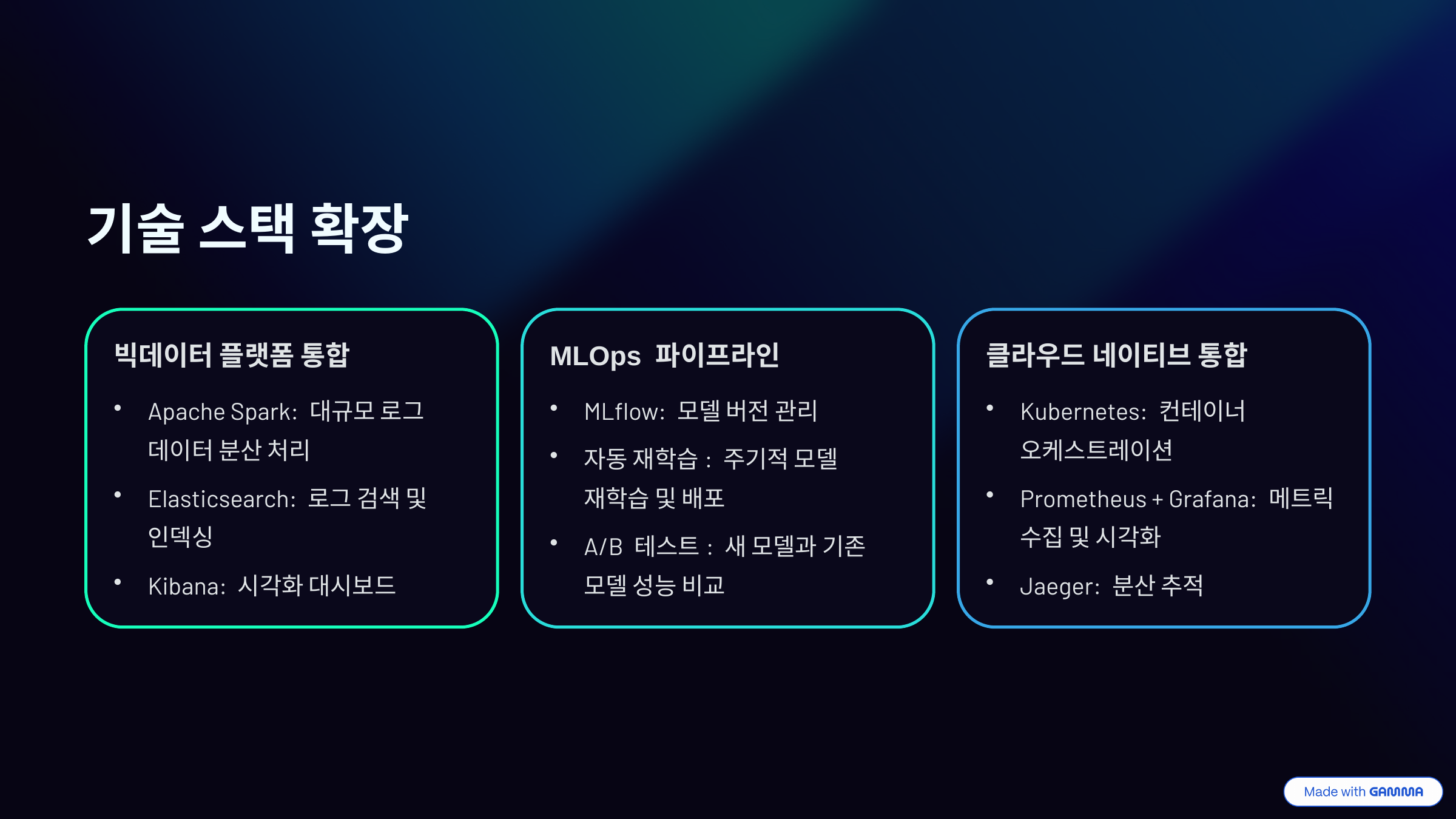

기술 스택 확장

빅데이터 플랫폼 통합
MLOps 파이프라인
클라우드 네이티브 통합
Apache Spark: 대규모 로그 데이터 분산 처리
MLflow: 모델 버전 관리
Kubernetes: 컨테이너 오케스트레이션
자동 재학습: 주기적 모델 재학습 및 배포
Elasticsearch: 로그 검색 및 인덱싱
Prometheus + Grafana: 메트릭 수집 및 시각화
A/B 테스트: 새 모델과 기존 모델 성능 비교
Kibana: 시각화 대시보드
Jaeger: 분산 추적